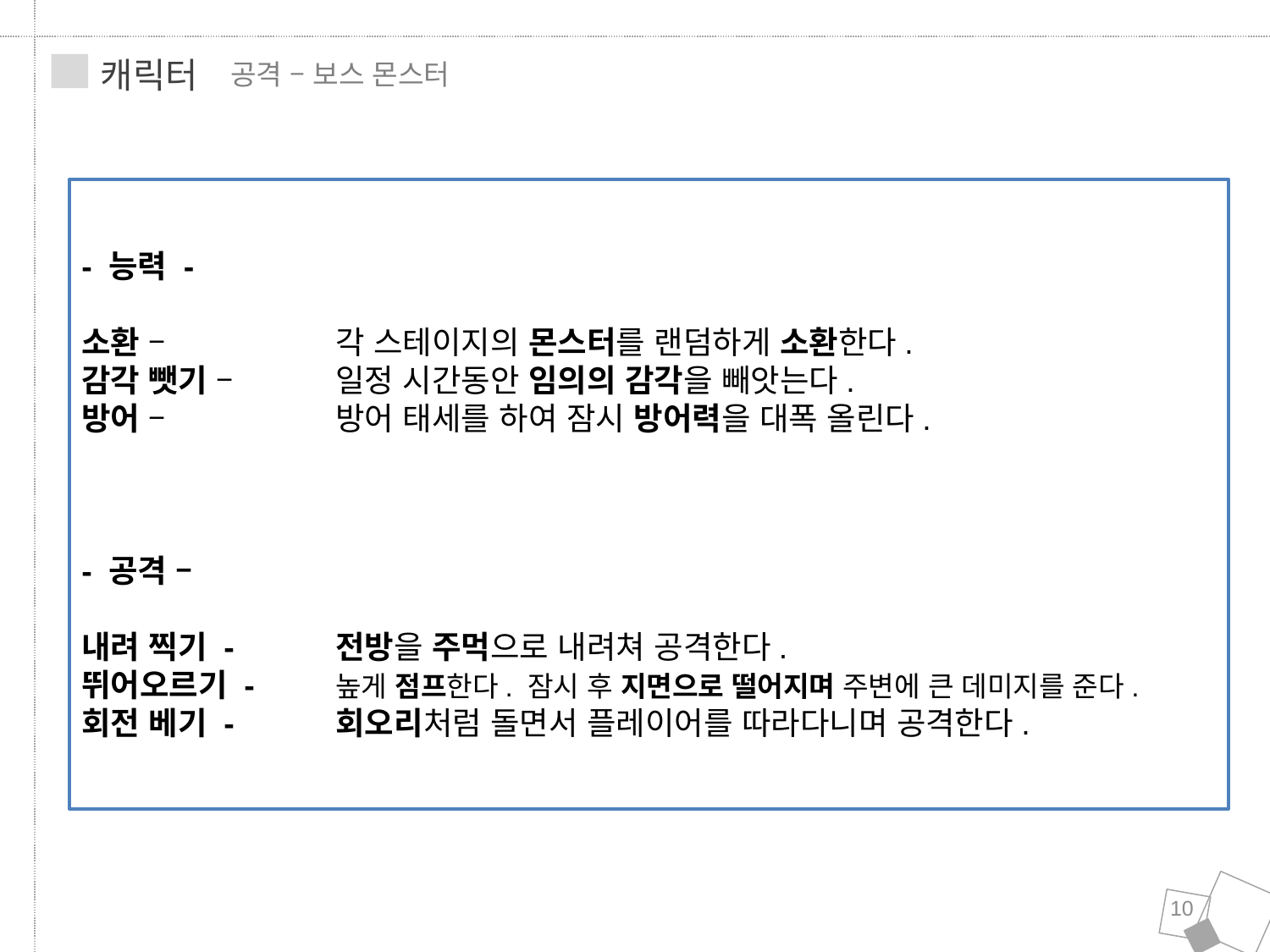

캐릭터
 공격 – 보스 몬스터

- 능력 -

소환 – 		각 스테이지의 몬스터를 랜덤하게 소환한다.
감각 뺏기 – 	일정 시간동안 임의의 감각을 빼앗는다.
방어 – 		방어 태세를 하여 잠시 방어력을 대폭 올린다.

- 공격 –

내려 찍기 -	전방을 주먹으로 내려쳐 공격한다.
뛰어오르기 -	높게 점프한다. 잠시 후 지면으로 떨어지며 주변에 큰 데미지를 준다.
회전 베기 -	회오리처럼 돌면서 플레이어를 따라다니며 공격한다.

10